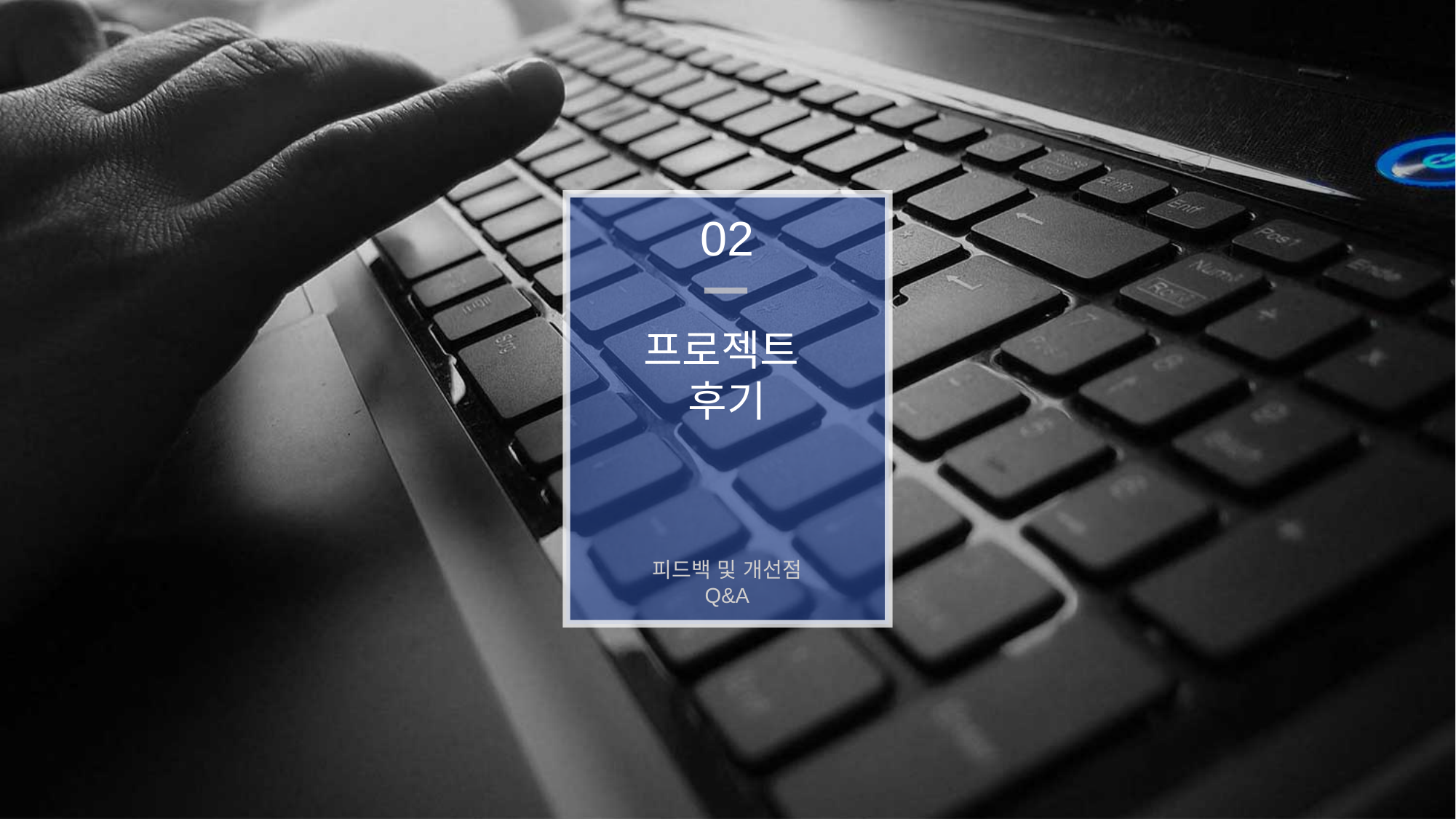

02

프로젝트
후기

피드백 및 개선점
Q&A